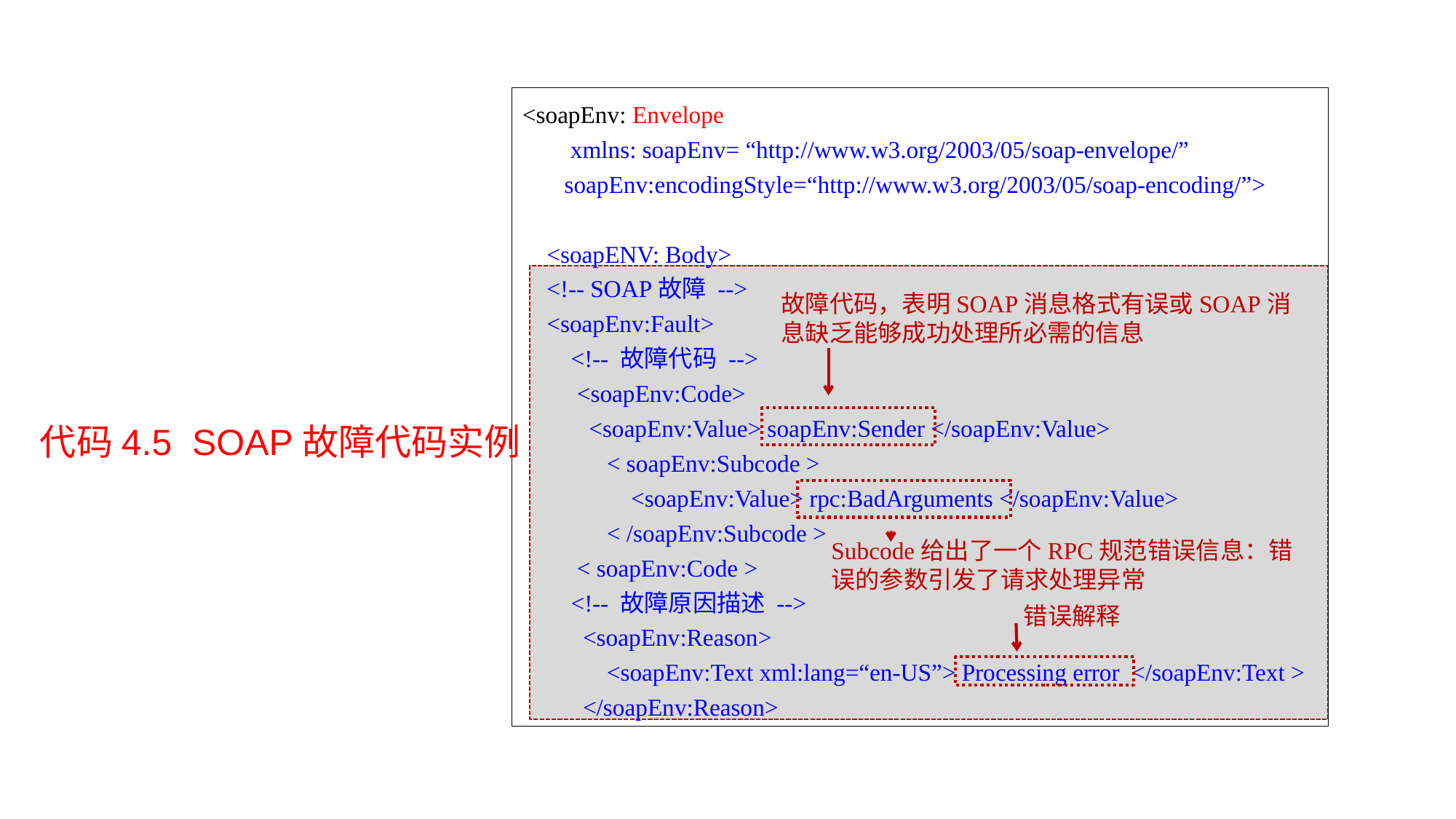

<soapEnv: Envelope
        xmlns: soapEnv= “http://www.w3.org/2003/05/soap-envelope/”
       soapEnv:encodingStyle=“http://www.w3.org/2003/05/soap-encoding/”>

<soapENV: Body>
<!-- SOAP故障 -->
<soapEnv:Fault>
    <!-- 故障代码 -->
     <soapEnv:Code>
       <soapEnv:Value> soapEnv:Sender </soapEnv:Value>
          < soapEnv:Subcode >
              <soapEnv:Value> rpc:BadArguments </soapEnv:Value>
          < /soapEnv:Subcode >
     < soapEnv:Code >
    <!-- 故障原因描述 -->
      <soapEnv:Reason>
          <soapEnv:Text xml:lang=“en-US”> Processing error  </soapEnv:Text >
      </soapEnv:Reason>

故障代码，表明SOAP消息格式有误或SOAP消息缺乏能够成功处理所必需的信息
代码4.5  SOAP故障代码实例

Subcode给出了一个RPC规范错误信息：错误的参数引发了请求处理异常
错误解释